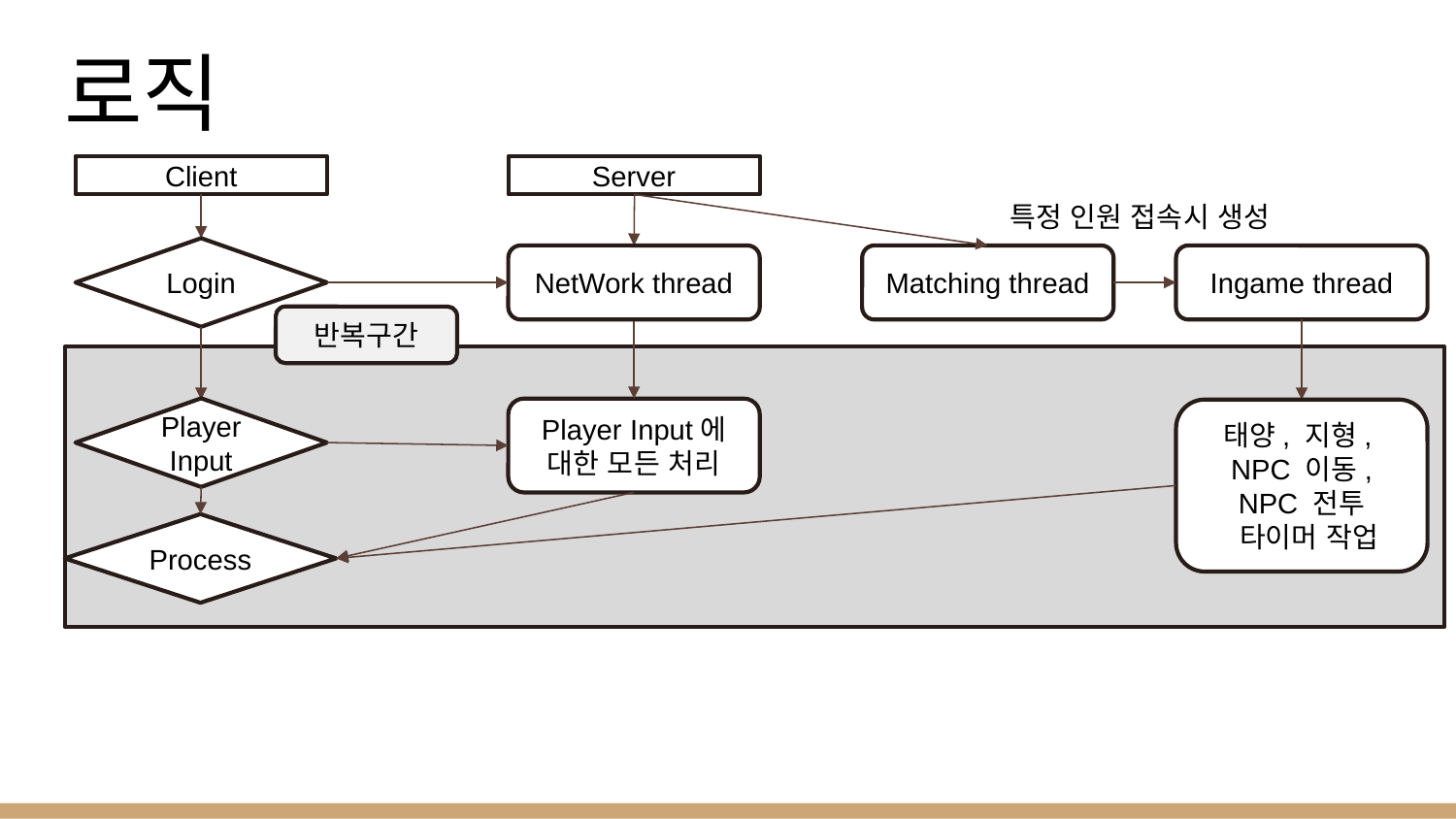

# 로직
Client
Server
특정 인원 접속시 생성
Login
NetWork thread
Matching thread
Ingame thread
반복구간

Player Input
Player Input에 대한 모든 처리
태양, 지형,
NPC 이동,
NPC 전투
 타이머 작업
Process